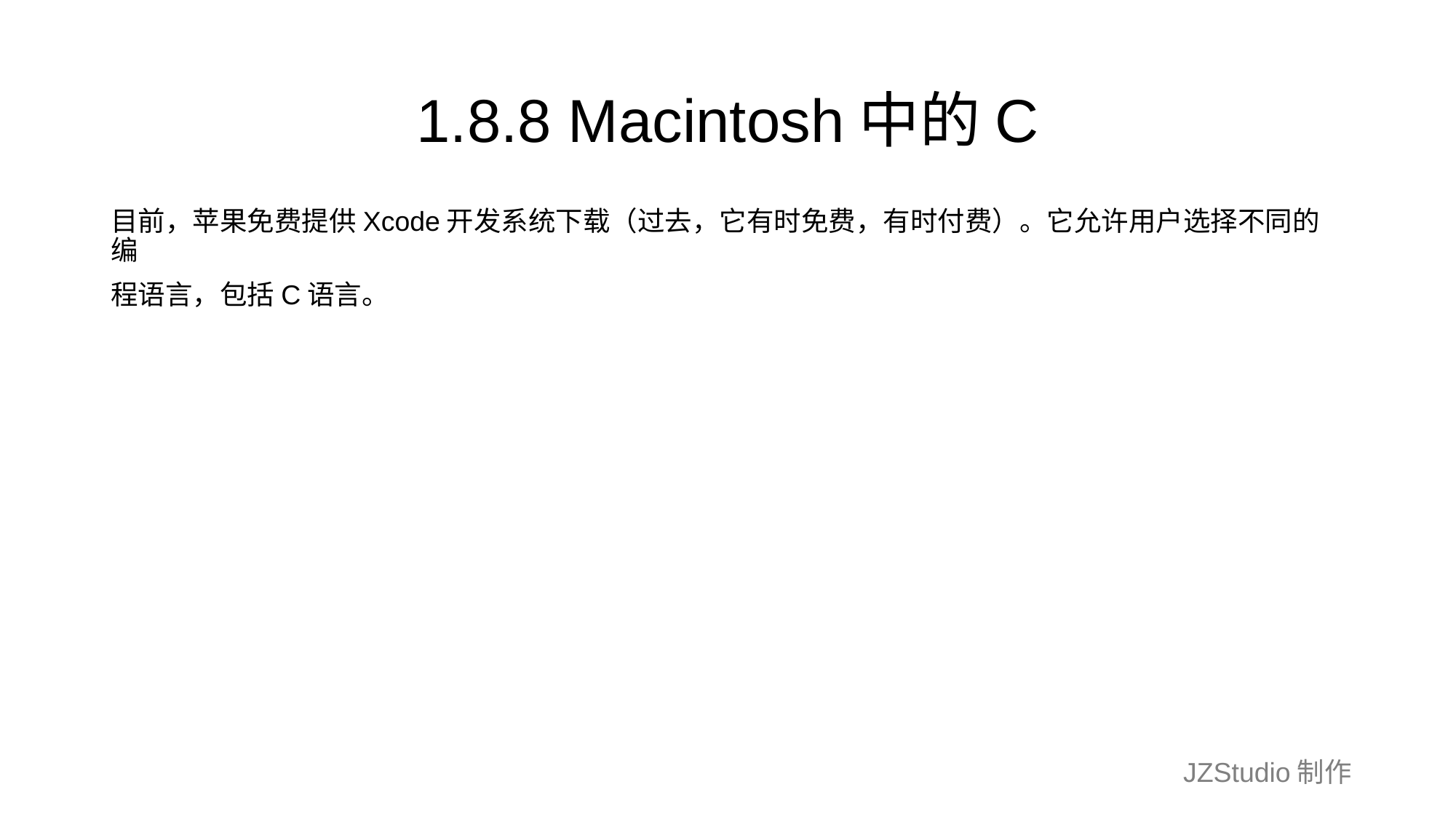

# 1.8.8 Macintosh中的C
目前，苹果免费提供Xcode开发系统下载（过去，它有时免费，有时付费）。它允许用户选择不同的编
程语言，包括C语言。